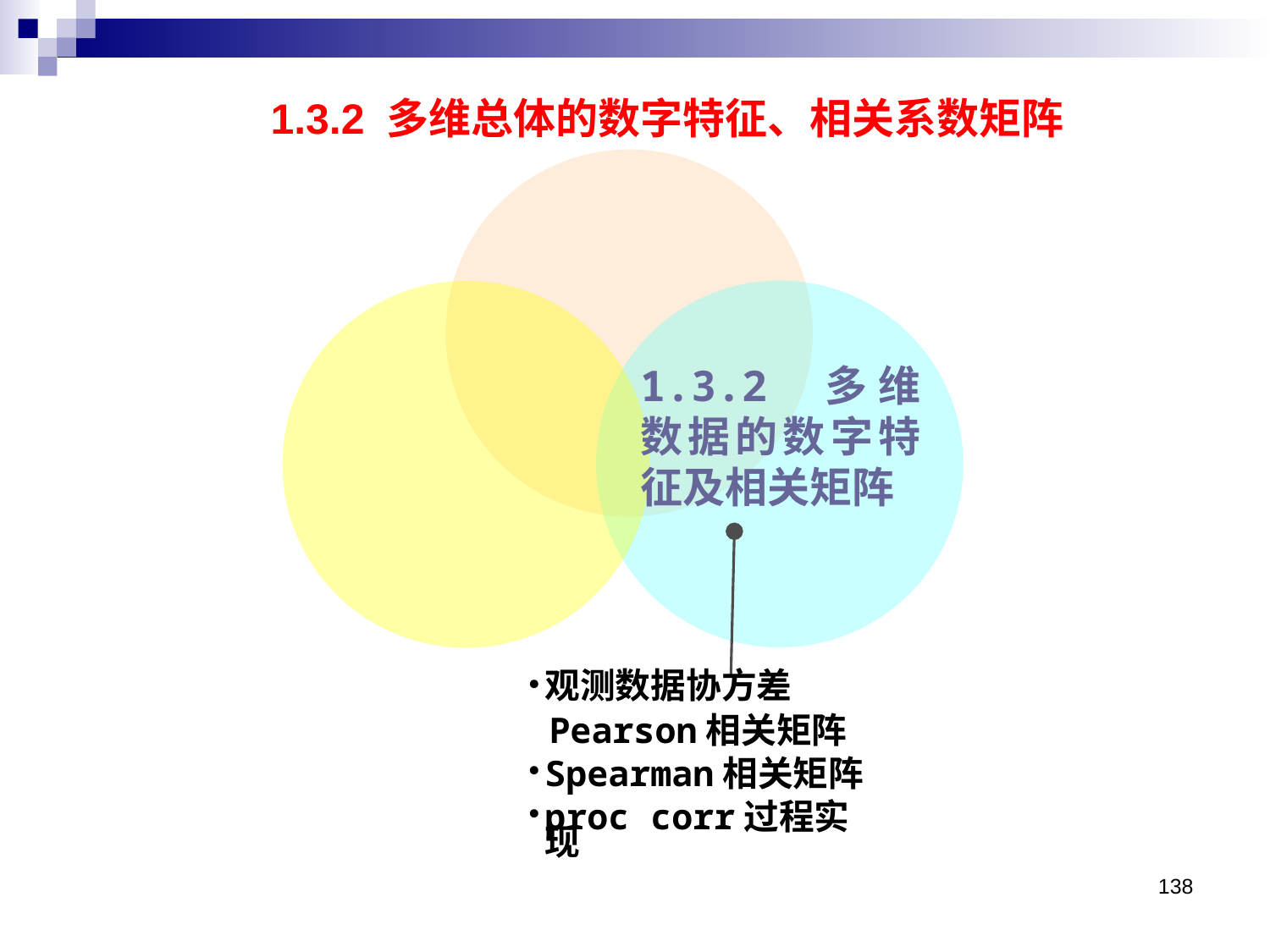

1.3.2 多维总体的数字特征、相关系数矩阵

1.3.2 多维数据的数字特征及相关矩阵

观测数据协方差
 Pearson相关矩阵
Spearman相关矩阵
proc corr过程实现
138